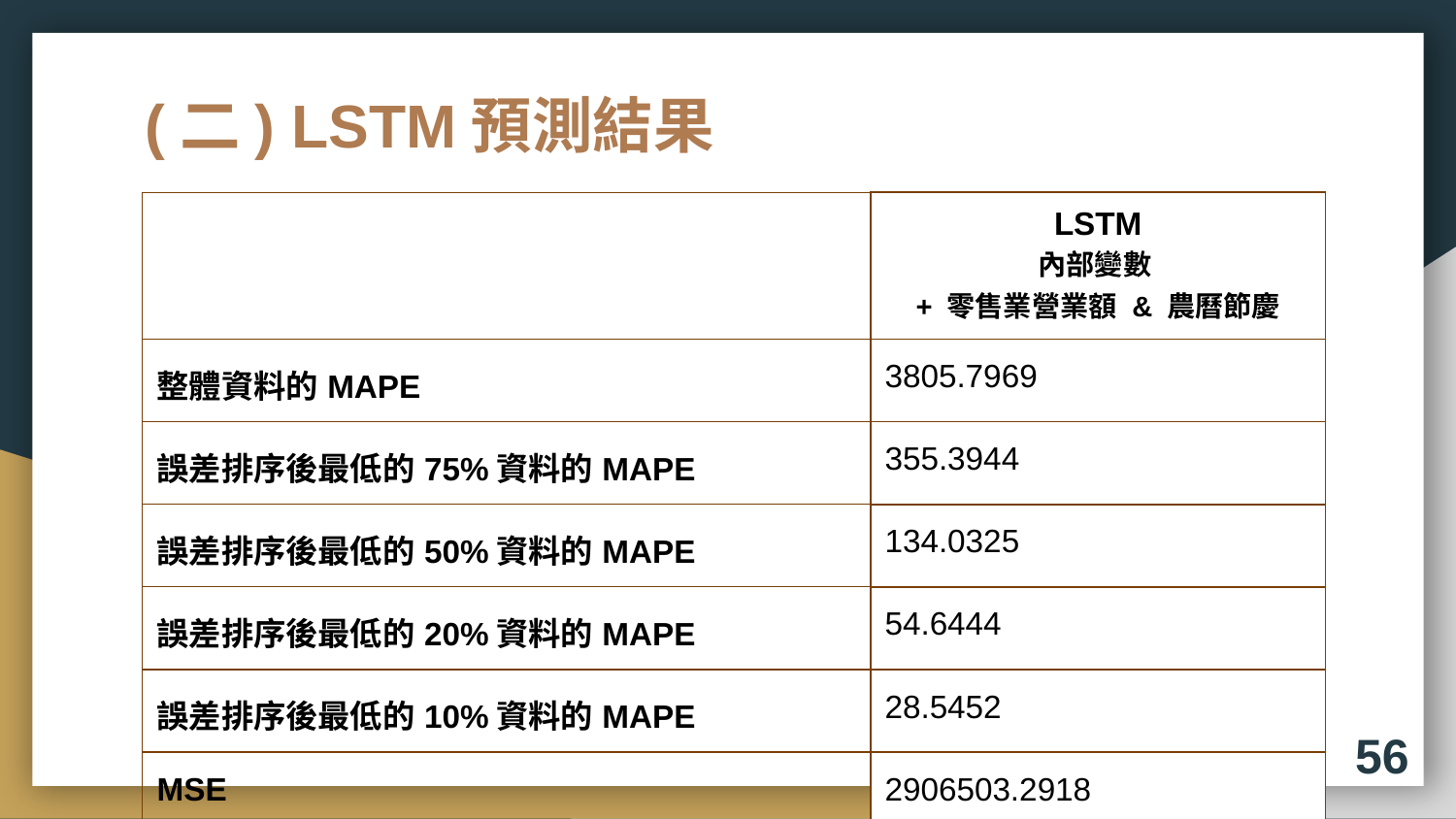

# (二) LSTM預測結果
|  | LSTM 內部變數 + 零售業營業額 & 農曆節慶 |
| --- | --- |
| 整體資料的MAPE | 3805.7969 |
| 誤差排序後最低的75%資料的MAPE | 355.3944 |
| 誤差排序後最低的50%資料的MAPE | 134.0325 |
| 誤差排序後最低的20%資料的MAPE | 54.6444 |
| 誤差排序後最低的10%資料的MAPE | 28.5452 |
| MSE | 2906503.2918 |
56